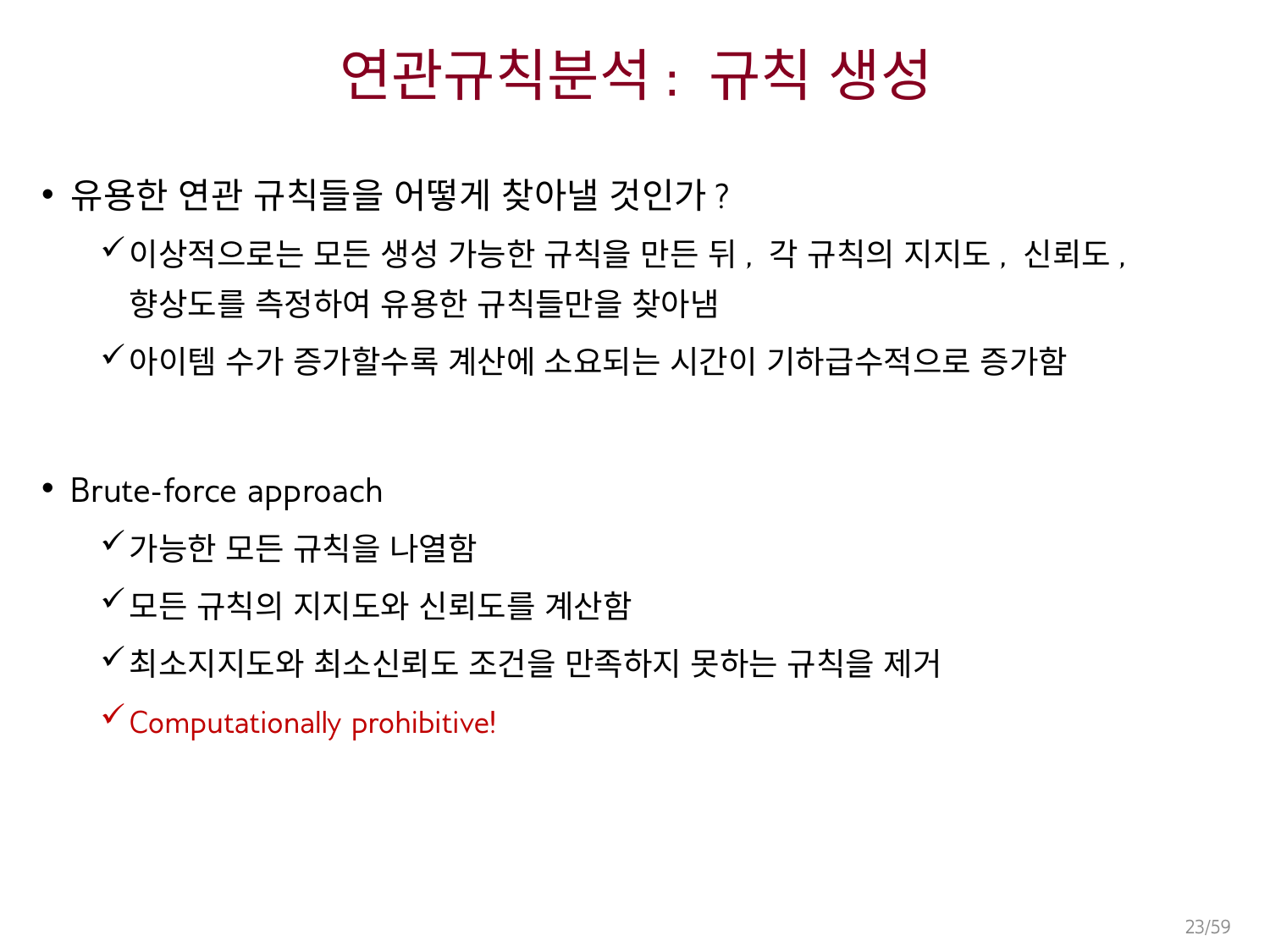

# 연관규칙분석: 규칙 생성
유용한 연관 규칙들을 어떻게 찾아낼 것인가?
이상적으로는 모든 생성 가능한 규칙을 만든 뒤, 각 규칙의 지지도, 신뢰도, 향상도를 측정하여 유용한 규칙들만을 찾아냄
아이템 수가 증가할수록 계산에 소요되는 시간이 기하급수적으로 증가함

Brute-force approach
가능한 모든 규칙을 나열함
모든 규칙의 지지도와 신뢰도를 계산함
최소지지도와 최소신뢰도 조건을 만족하지 못하는 규칙을 제거
Computationally prohibitive!

23/59